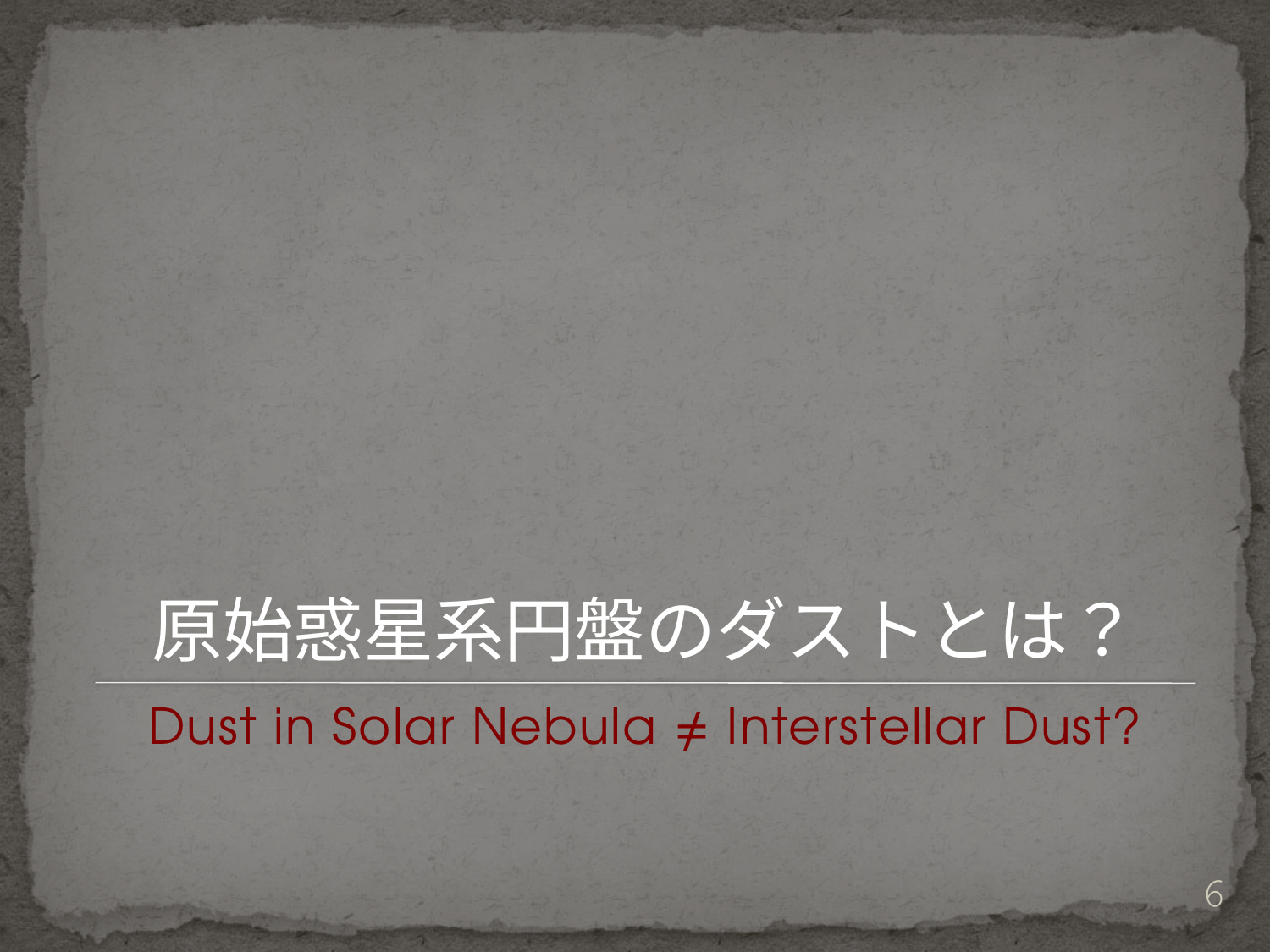

# 原始惑星系円盤のダストとは？
Dust in Solar Nebula ≠ Interstellar Dust?
6